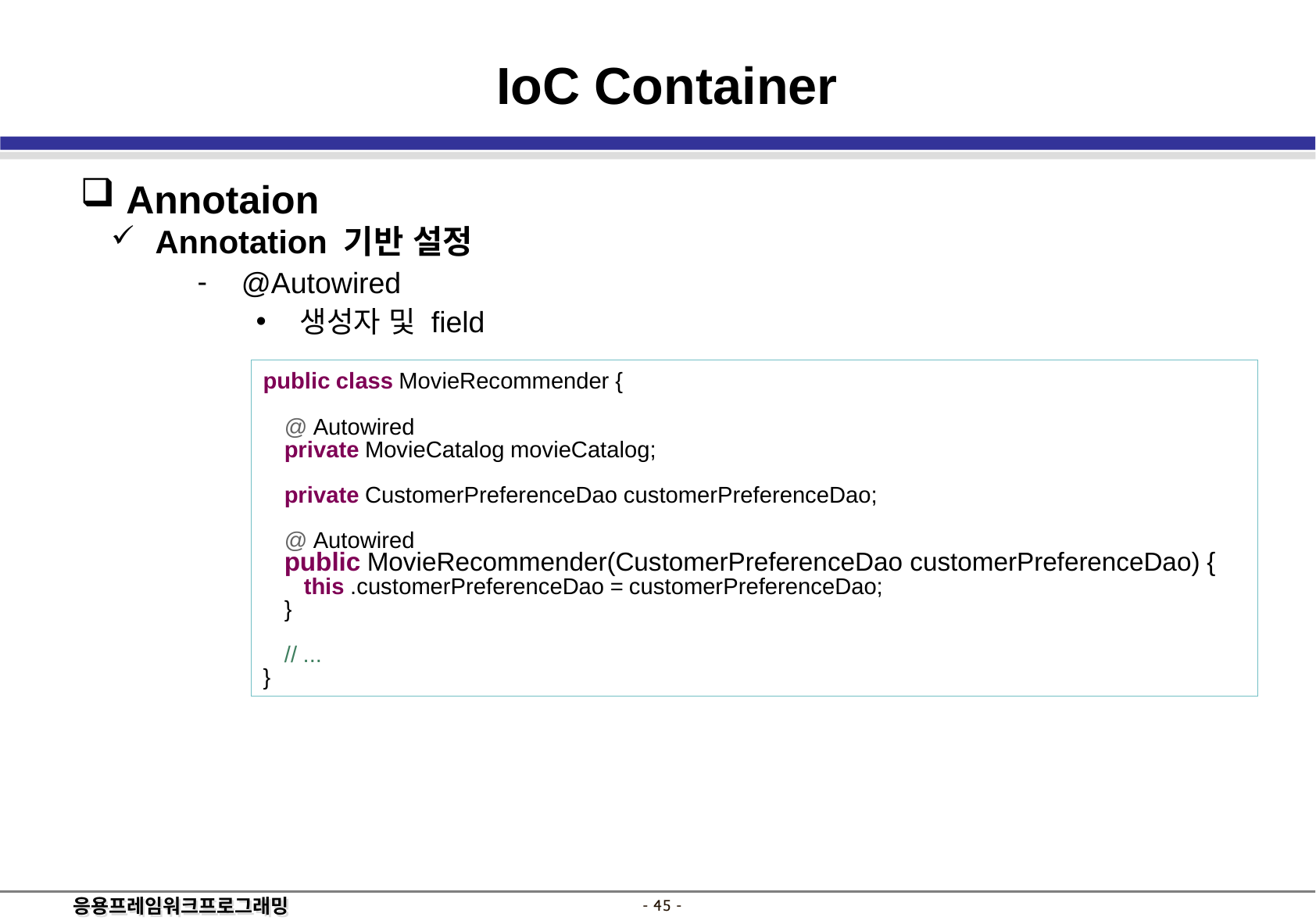

IoC Container
 Annotaion
  Annotation 기반 설정
@Autowired
생성자 및 field
public class MovieRecommender {

	@ Autowired
	private MovieCatalog movieCatalog;

	private CustomerPreferenceDao customerPreferenceDao;

	@ Autowired
	public MovieRecommender(CustomerPreferenceDao customerPreferenceDao) {
		this .customerPreferenceDao = customerPreferenceDao;
	}

	// ...
}
- 45 -